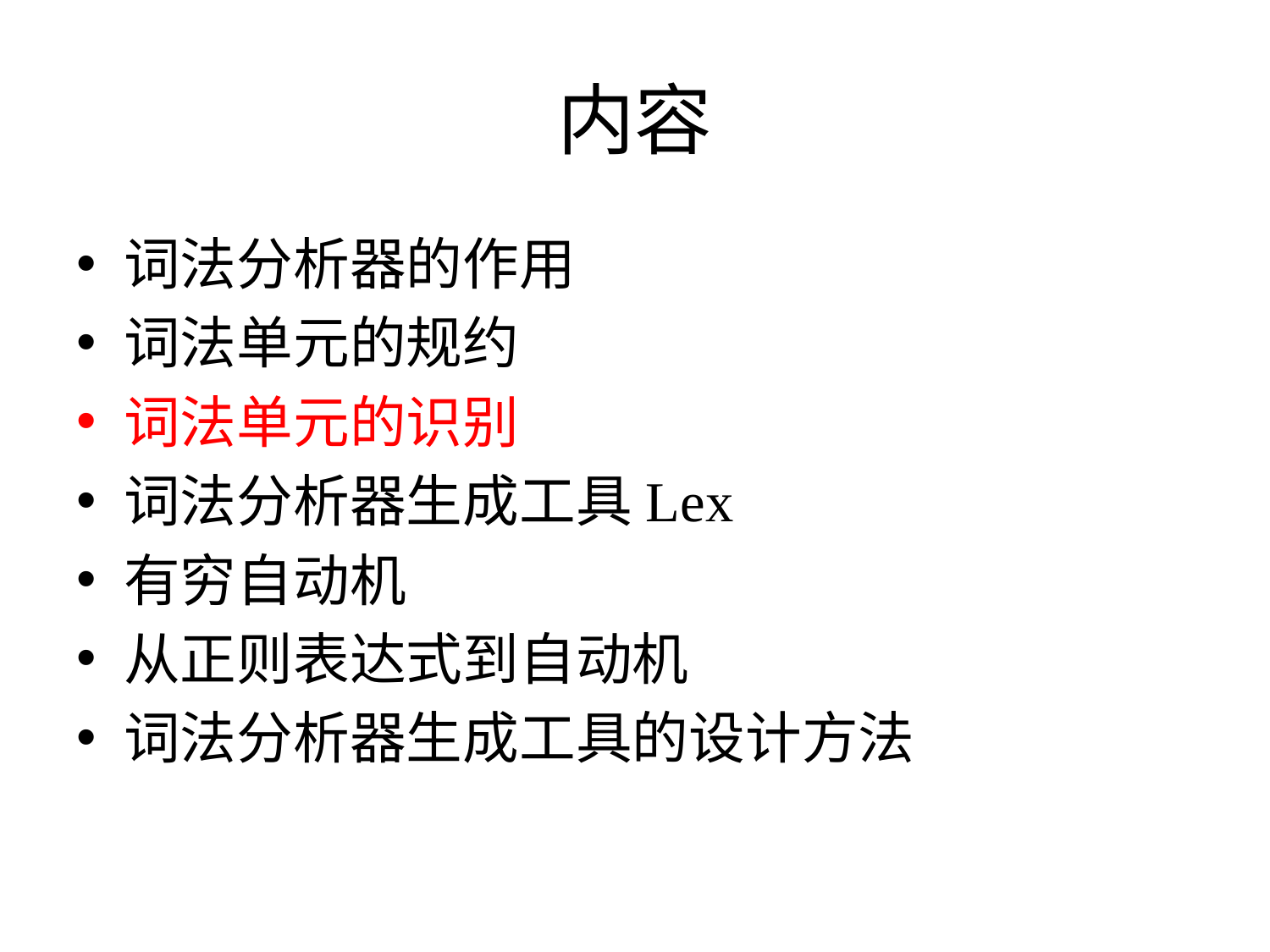

# 内容
词法分析器的作用
词法单元的规约
词法单元的识别
词法分析器生成工具Lex
有穷自动机
从正则表达式到自动机
词法分析器生成工具的设计方法